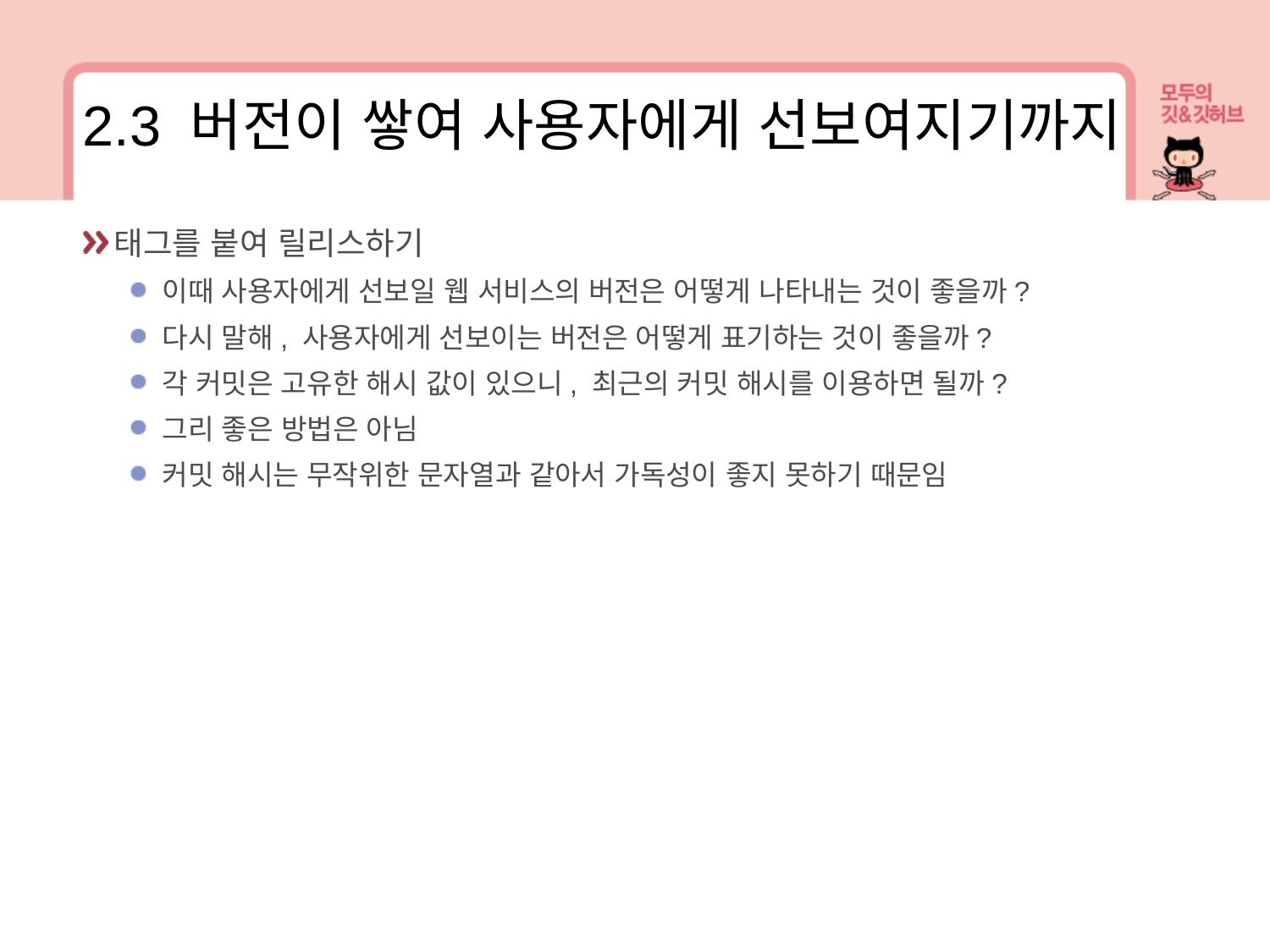

2.3 버전이 쌓여 사용자에게 선보여지기까지
태그를 붙여 릴리스하기
이때 사용자에게 선보일 웹 서비스의 버전은 어떻게 나타내는 것이 좋을까?
다시 말해, 사용자에게 선보이는 버전은 어떻게 표기하는 것이 좋을까?
각 커밋은 고유한 해시 값이 있으니, 최근의 커밋 해시를 이용하면 될까?
그리 좋은 방법은 아님
커밋 해시는 무작위한 문자열과 같아서 가독성이 좋지 못하기 때문임